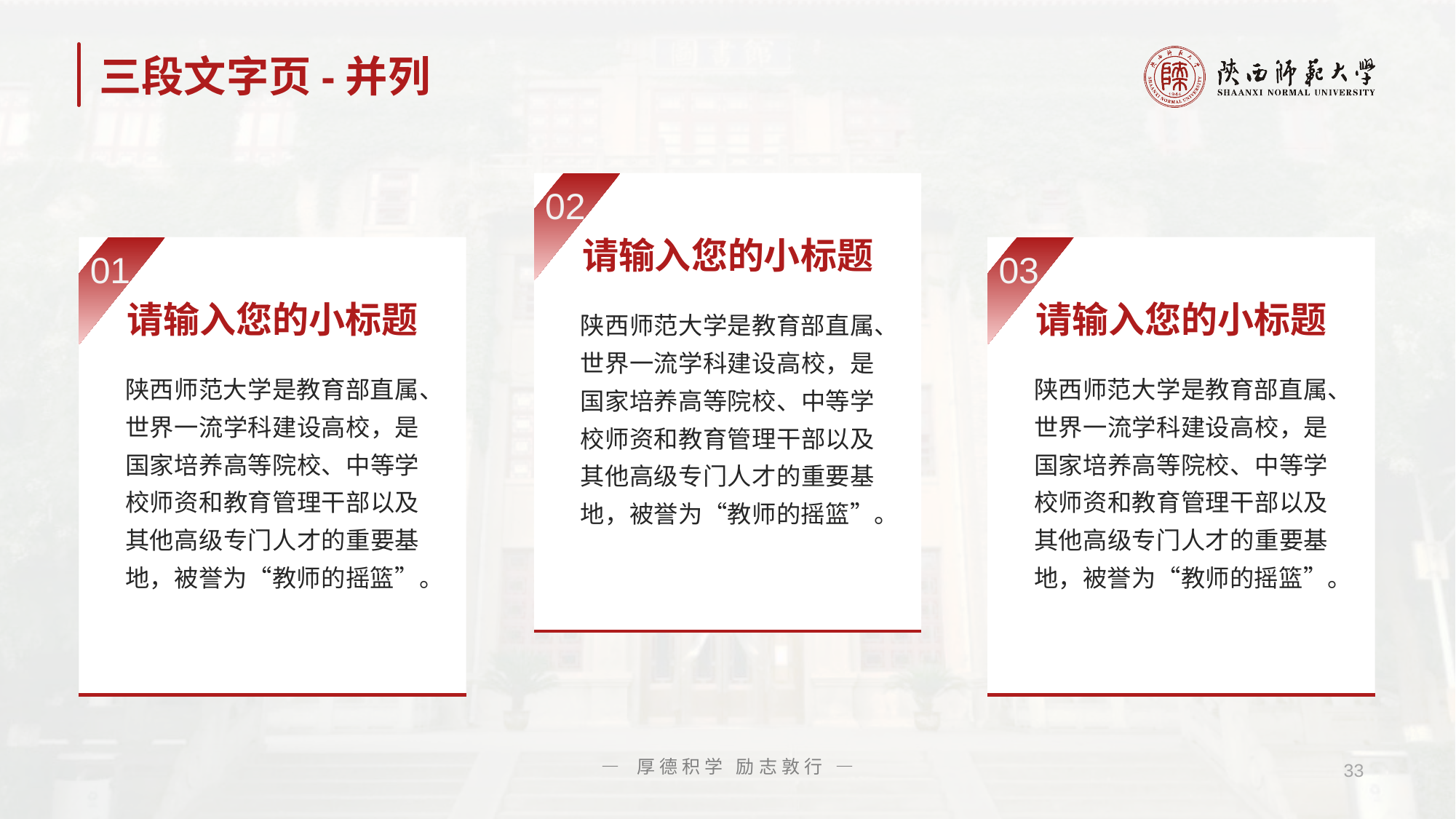

# 三段文字页-并列

02
请输入您的小标题

01
03
请输入您的小标题
请输入您的小标题
陕西师范大学是教育部直属、世界一流学科建设高校，是国家培养高等院校、中等学校师资和教育管理干部以及其他高级专门人才的重要基地，被誉为“教师的摇篮”。
陕西师范大学是教育部直属、世界一流学科建设高校，是国家培养高等院校、中等学校师资和教育管理干部以及其他高级专门人才的重要基地，被誉为“教师的摇篮”。
陕西师范大学是教育部直属、世界一流学科建设高校，是国家培养高等院校、中等学校师资和教育管理干部以及其他高级专门人才的重要基地，被誉为“教师的摇篮”。
— 厚德积学 励志敦行 —
33